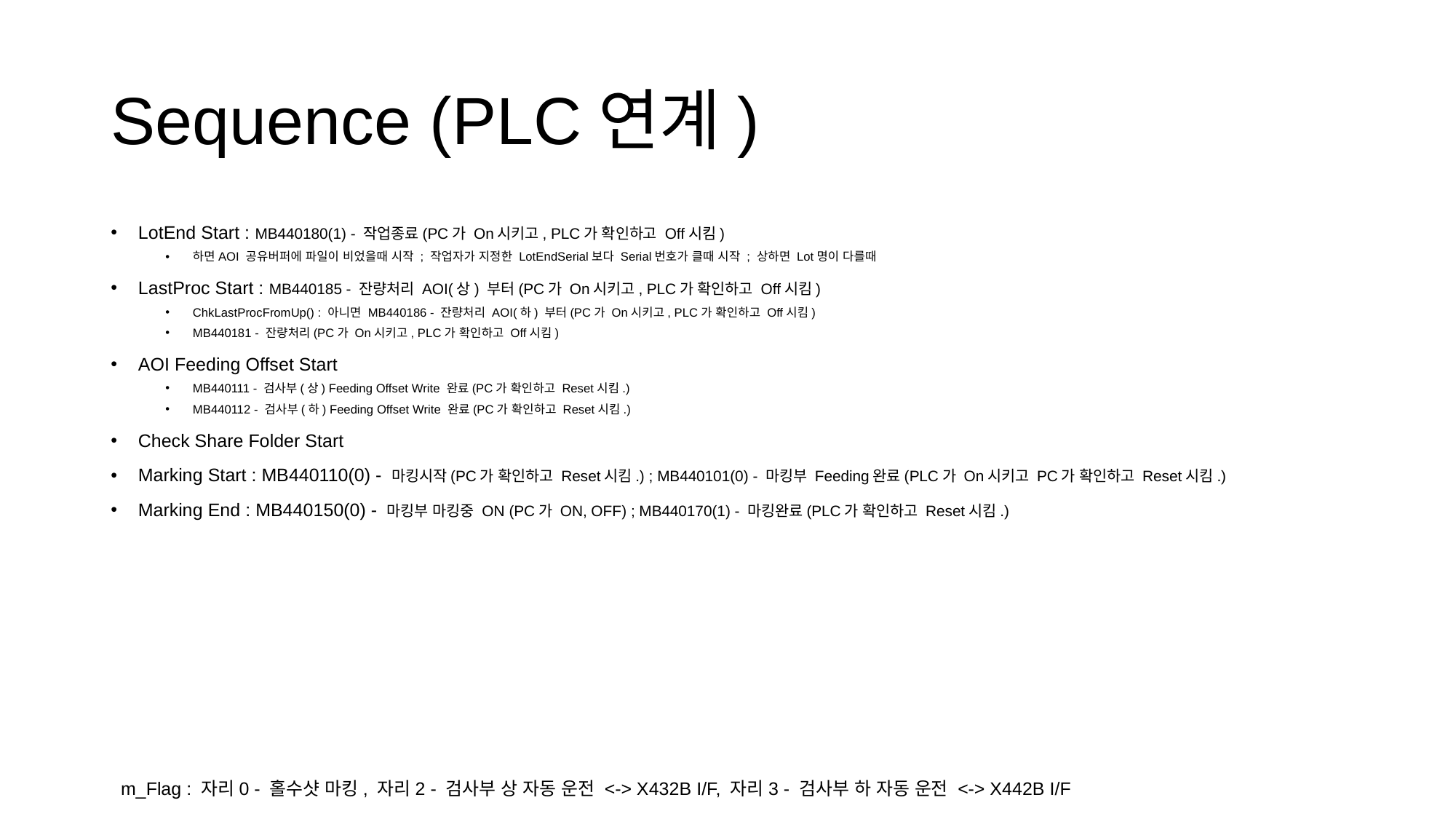

# Sequence (PLC연계)
LotEnd Start : MB440180(1) - 작업종료(PC가 On시키고, PLC가 확인하고 Off시킴)
하면AOI 공유버퍼에 파일이 비었을때 시작 ; 작업자가 지정한 LotEndSerial보다 Serial번호가 클때 시작 ; 상하면 Lot명이 다를때
LastProc Start : MB440185 - 잔량처리 AOI(상) 부터(PC가 On시키고, PLC가 확인하고 Off시킴)
ChkLastProcFromUp() : 아니면 MB440186 - 잔량처리 AOI(하) 부터(PC가 On시키고, PLC가 확인하고 Off시킴)
MB440181 - 잔량처리(PC가 On시키고, PLC가 확인하고 Off시킴)
AOI Feeding Offset Start
MB440111 - 검사부(상) Feeding Offset Write 완료(PC가 확인하고 Reset시킴.)
MB440112 - 검사부(하) Feeding Offset Write 완료(PC가 확인하고 Reset시킴.)
Check Share Folder Start
Marking Start : MB440110(0) - 마킹시작(PC가 확인하고 Reset시킴.) ; MB440101(0) - 마킹부 Feeding완료(PLC가 On시키고 PC가 확인하고 Reset시킴.)
Marking End : MB440150(0) - 마킹부 마킹중 ON (PC가 ON, OFF) ; MB440170(1) - 마킹완료(PLC가 확인하고 Reset시킴.)

m_Flag : 자리0 - 홀수샷 마킹, 자리2 - 검사부 상 자동 운전 <-> X432B I/F, 자리3 - 검사부 하 자동 운전 <-> X442B I/F